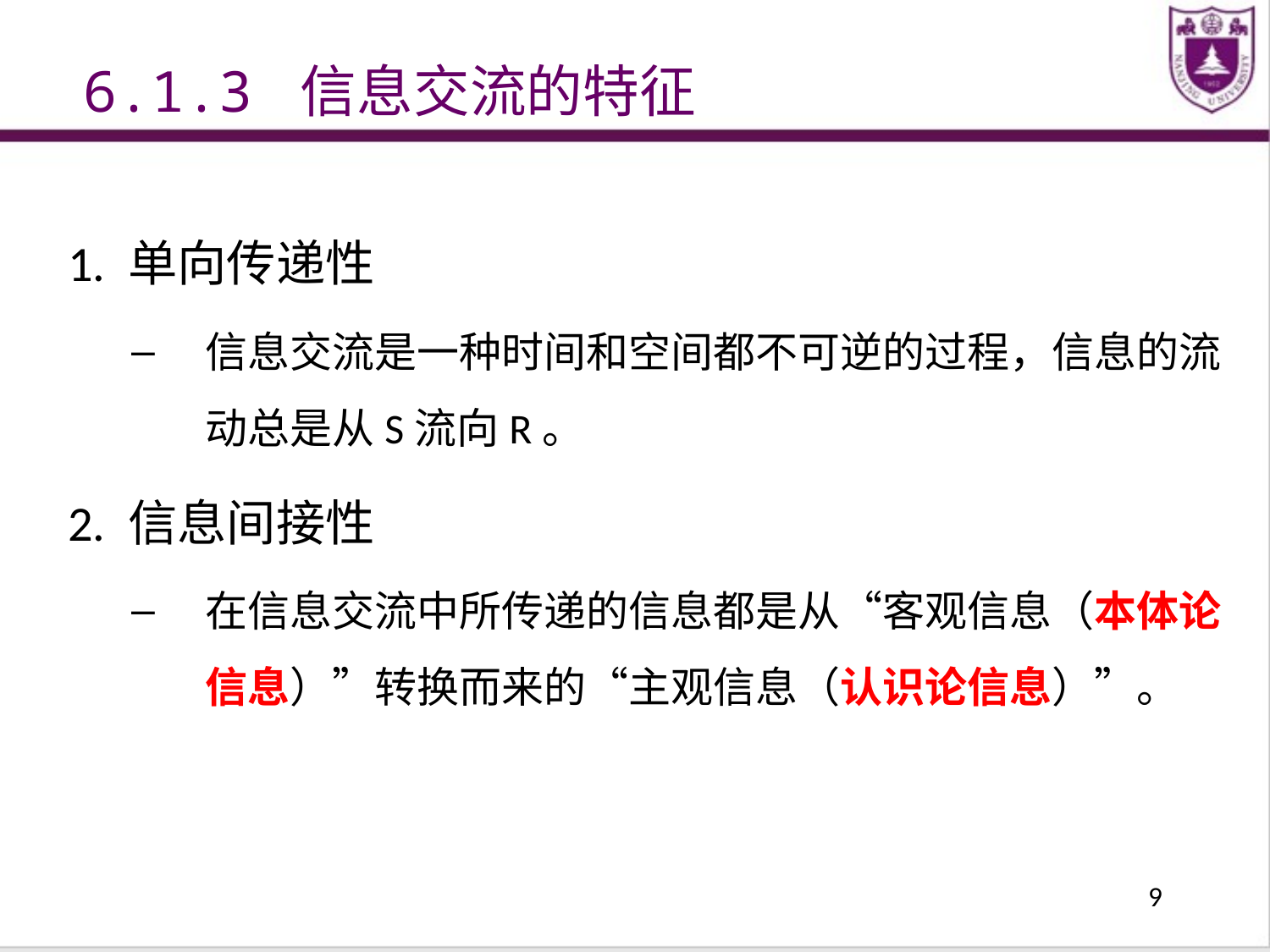

6.1.3 信息交流的特征
1. 单向传递性
信息交流是一种时间和空间都不可逆的过程，信息的流动总是从S流向R。
2. 信息间接性
在信息交流中所传递的信息都是从“客观信息（本体论信息）”转换而来的“主观信息（认识论信息）”。

9